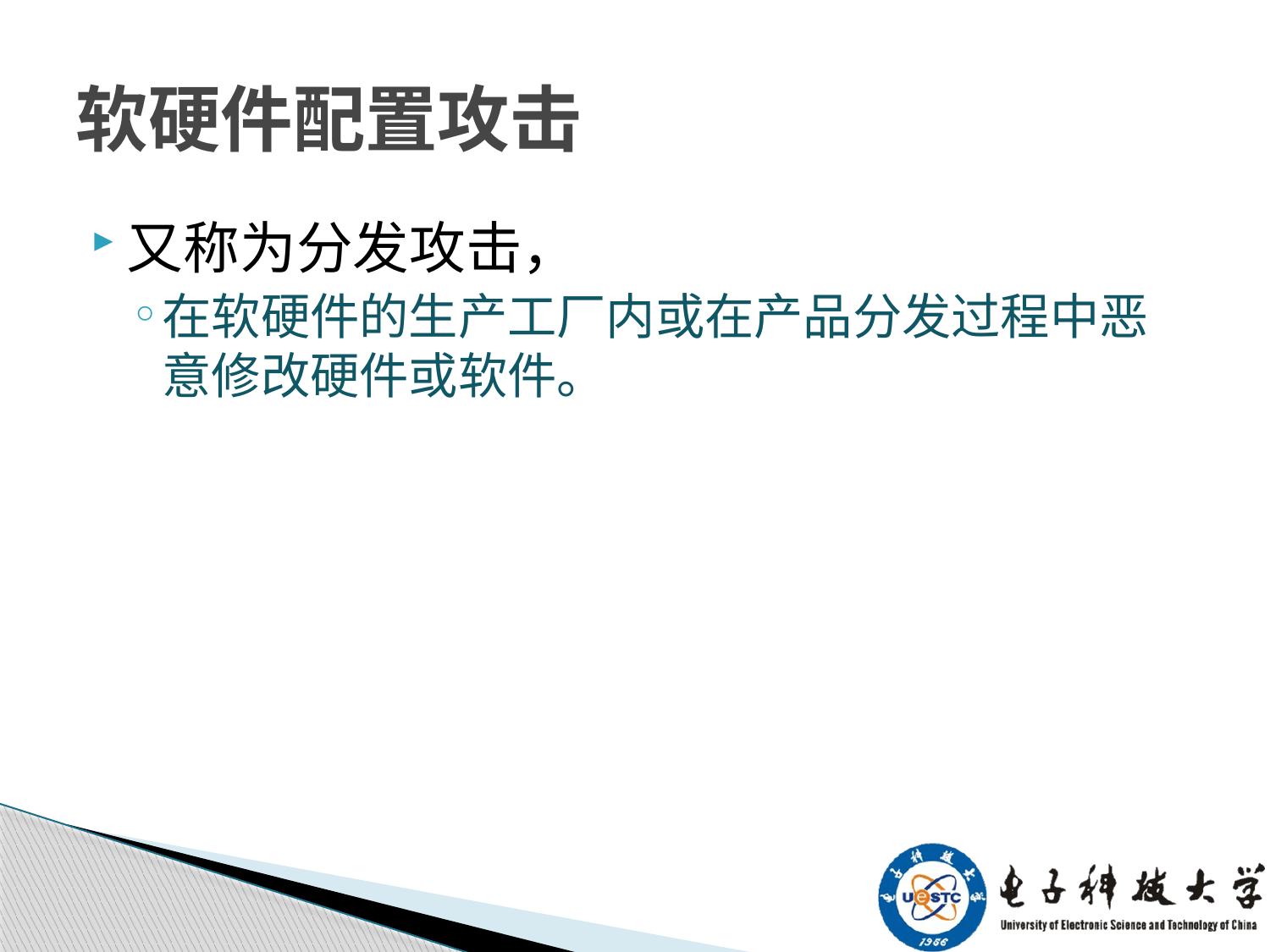

# 软硬件配置攻击
又称为分发攻击，
在软硬件的生产工厂内或在产品分发过程中恶意修改硬件或软件。
13